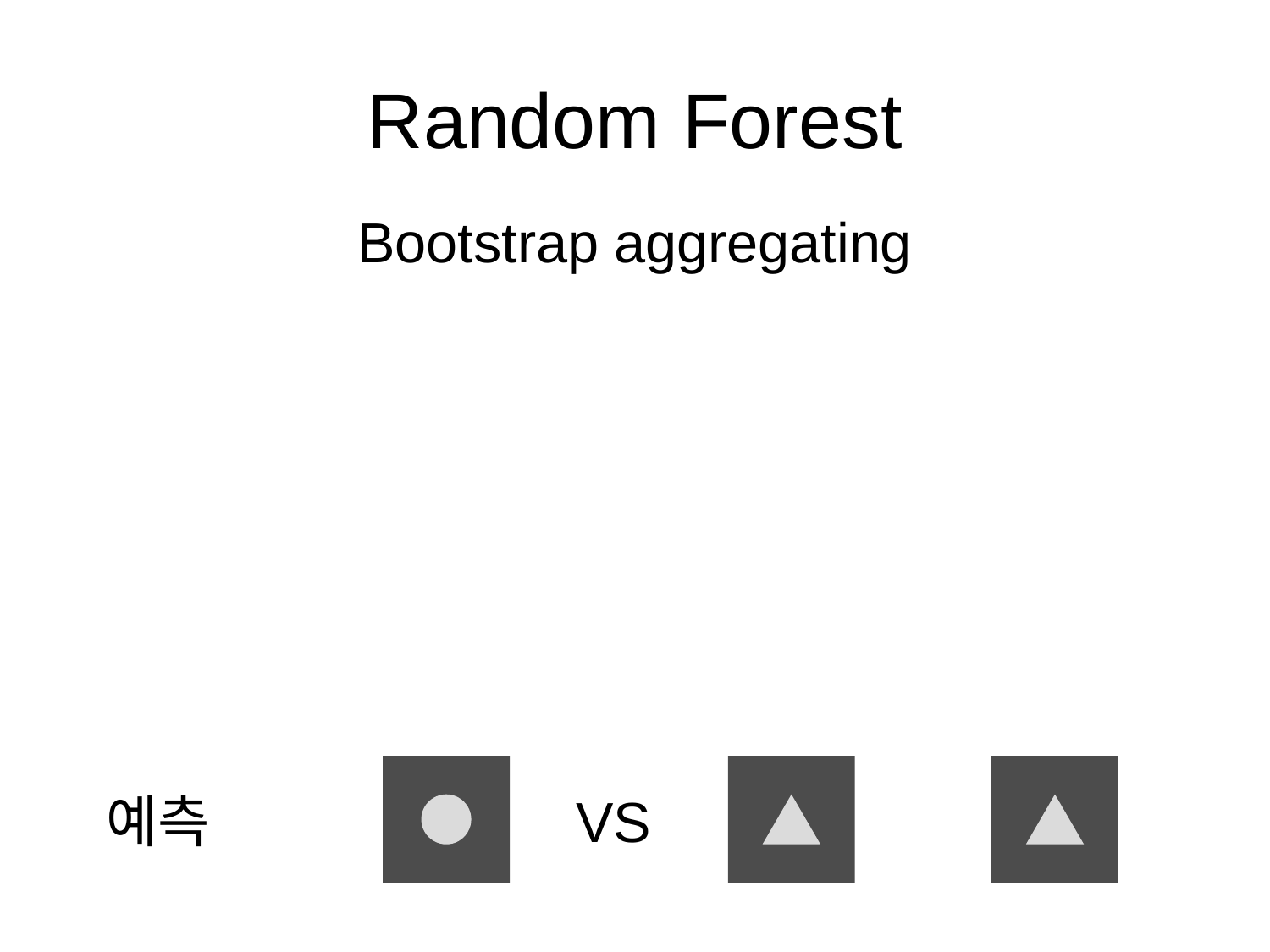

# Random Forest
Bootstrap aggregating
예측
VS